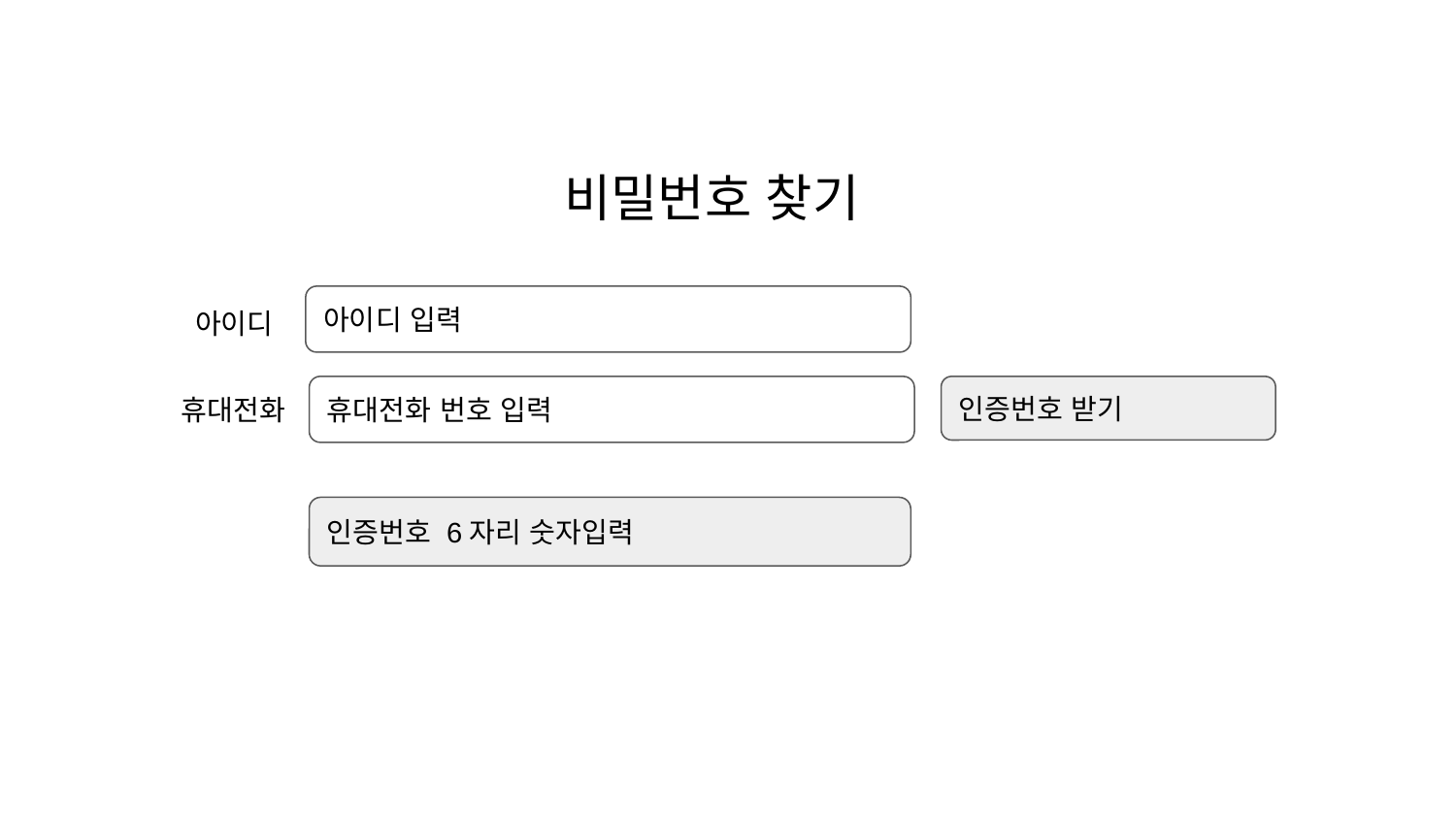

# 비밀번호 찾기
아이디 입력
아이디
휴대전화 번호 입력
인증번호 받기
휴대전화
인증번호 6자리 숫자입력